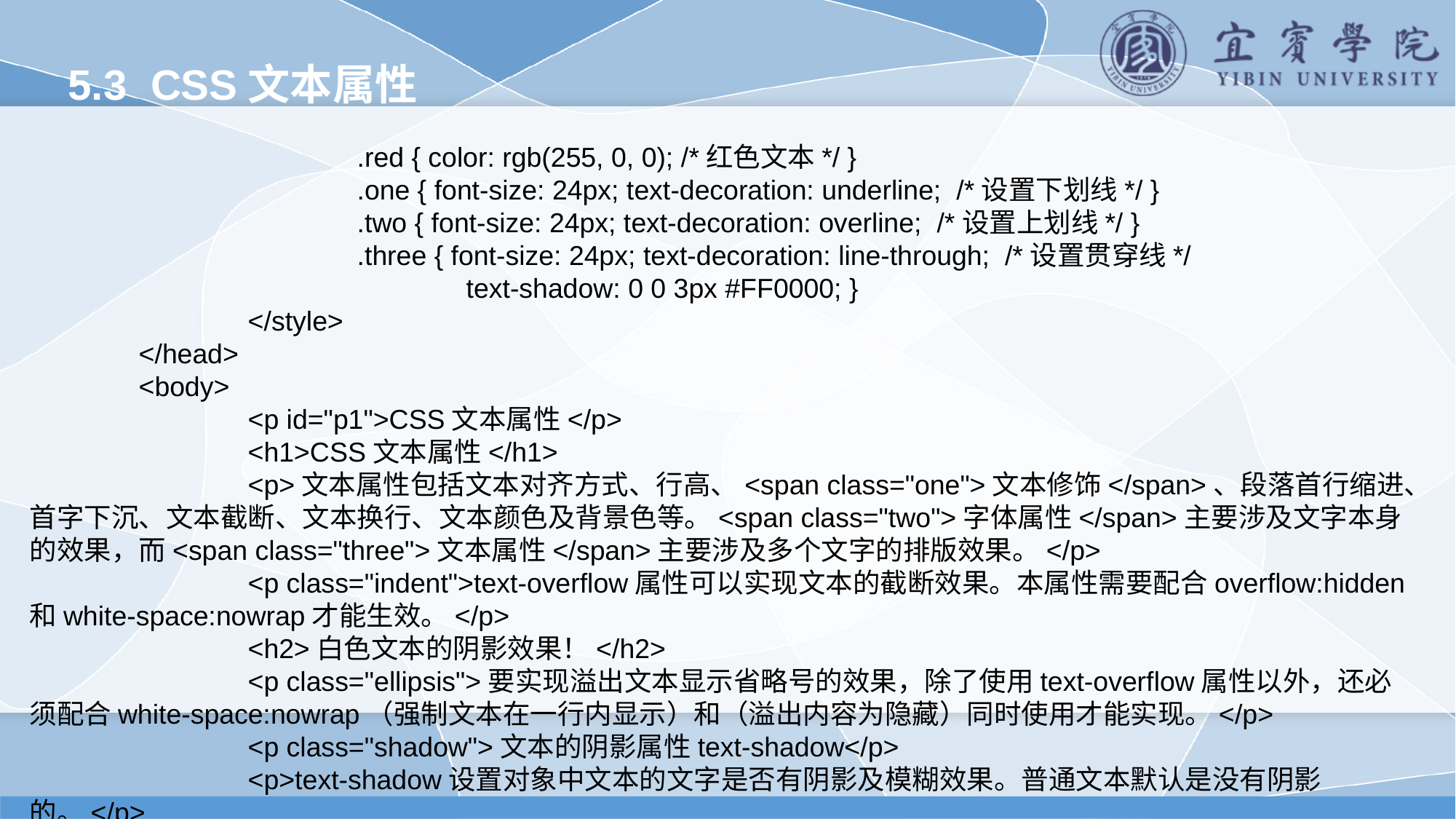

5.3  CSS文本属性
			.red { color: rgb(255, 0, 0); /*红色文本*/ }
			.one { font-size: 24px; text-decoration: underline;  /*设置下划线*/ }
			.two { font-size: 24px; text-decoration: overline;  /*设置上划线*/ }
			.three { font-size: 24px; text-decoration: line-through;  /*设置贯穿线*/
				text-shadow: 0 0 3px #FF0000; }
		</style>
	</head>
	<body>
		<p id="p1">CSS文本属性</p>
		<h1>CSS文本属性</h1>
		<p>文本属性包括文本对齐方式、行高、<span class="one">文本修饰</span>、段落首行缩进、首字下沉、文本截断、文本换行、文本颜色及背景色等。<span class="two">字体属性</span>主要涉及文字本身的效果，而<span class="three">文本属性</span>主要涉及多个文字的排版效果。</p>
		<p class="indent">text-overflow属性可以实现文本的截断效果。本属性需要配合overflow:hidden和white-space:nowrap才能生效。</p>
		<h2>白色文本的阴影效果！</h2>
		<p class="ellipsis">要实现溢出文本显示省略号的效果，除了使用text-overflow属性以外，还必须配合white-space:nowrap（强制文本在一行内显示）和（溢出内容为隐藏）同时使用才能实现。</p>
		<p class="shadow">文本的阴影属性text-shadow</p>
		<p>text-shadow设置对象中文本的文字是否有阴影及模糊效果。普通文本默认是没有阴影的。</p>
	</body>
</html>